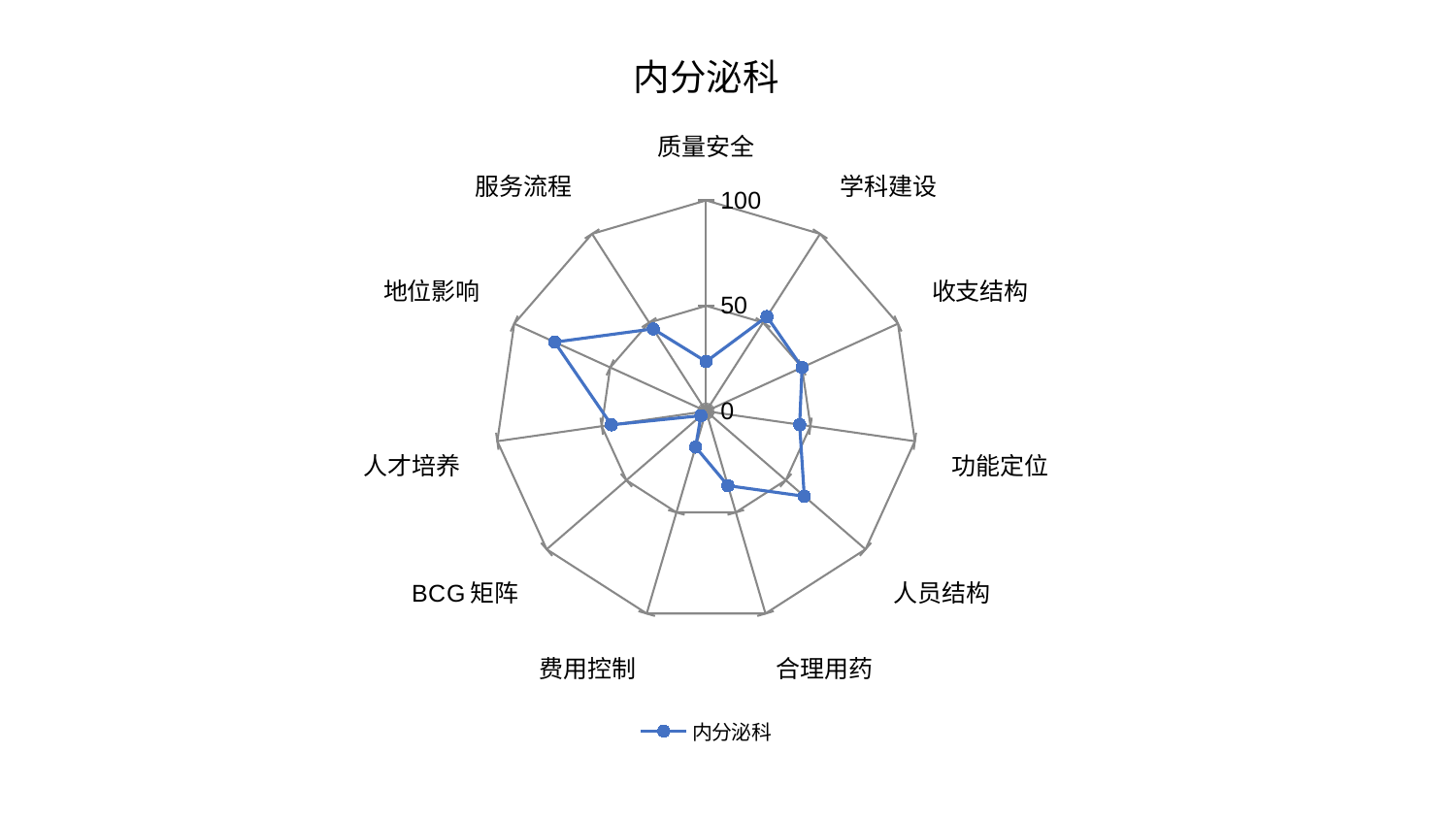

### Chart: 内分泌科

| Category | 内分泌科 |
|---|---|
| 质量安全 | 23.545735661268292 |
| 学科建设 | 53.369046320097425 |
| 收支结构 | 50.015895834835256 |
| 功能定位 | 44.82090365628721 |
| 人员结构 | 61.612689459017616 |
| 合理用药 | 36.80509259202535 |
| 费用控制 | 17.736003988808196 |
| BCG矩阵 | 3.269185945706933 |
| 人才培养 | 45.3850298934978 |
| 地位影响 | 78.93632230109223 |
| 服务流程 | 46.44446982790351 |
155